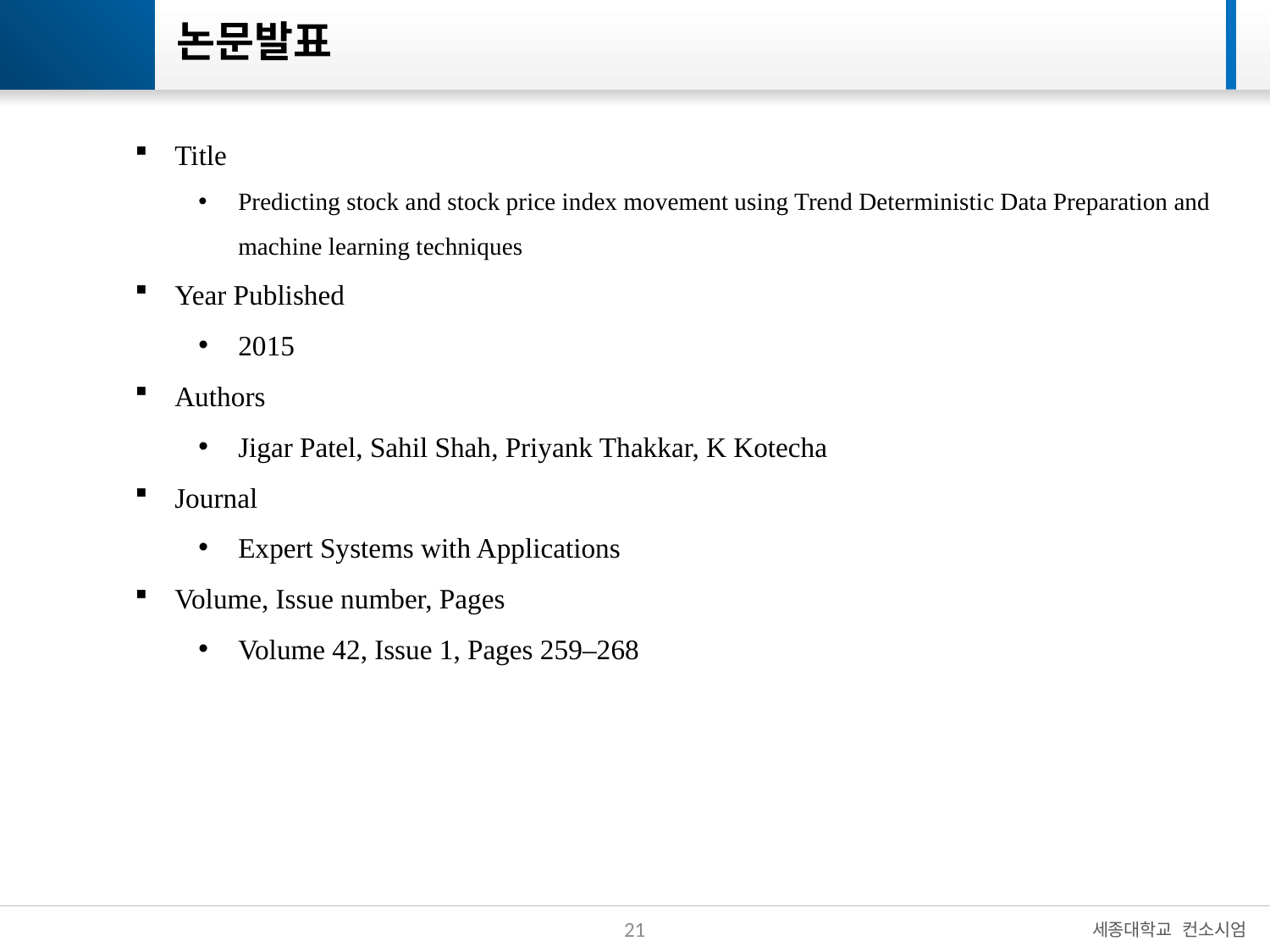

# 논문발표
Title
Predicting stock and stock price index movement using Trend Deterministic Data Preparation and machine learning techniques
Year Published
2015
Authors
Jigar Patel, Sahil Shah, Priyank Thakkar, K Kotecha
Journal
Expert Systems with Applications
Volume, Issue number, Pages
Volume 42, Issue 1, Pages 259–268